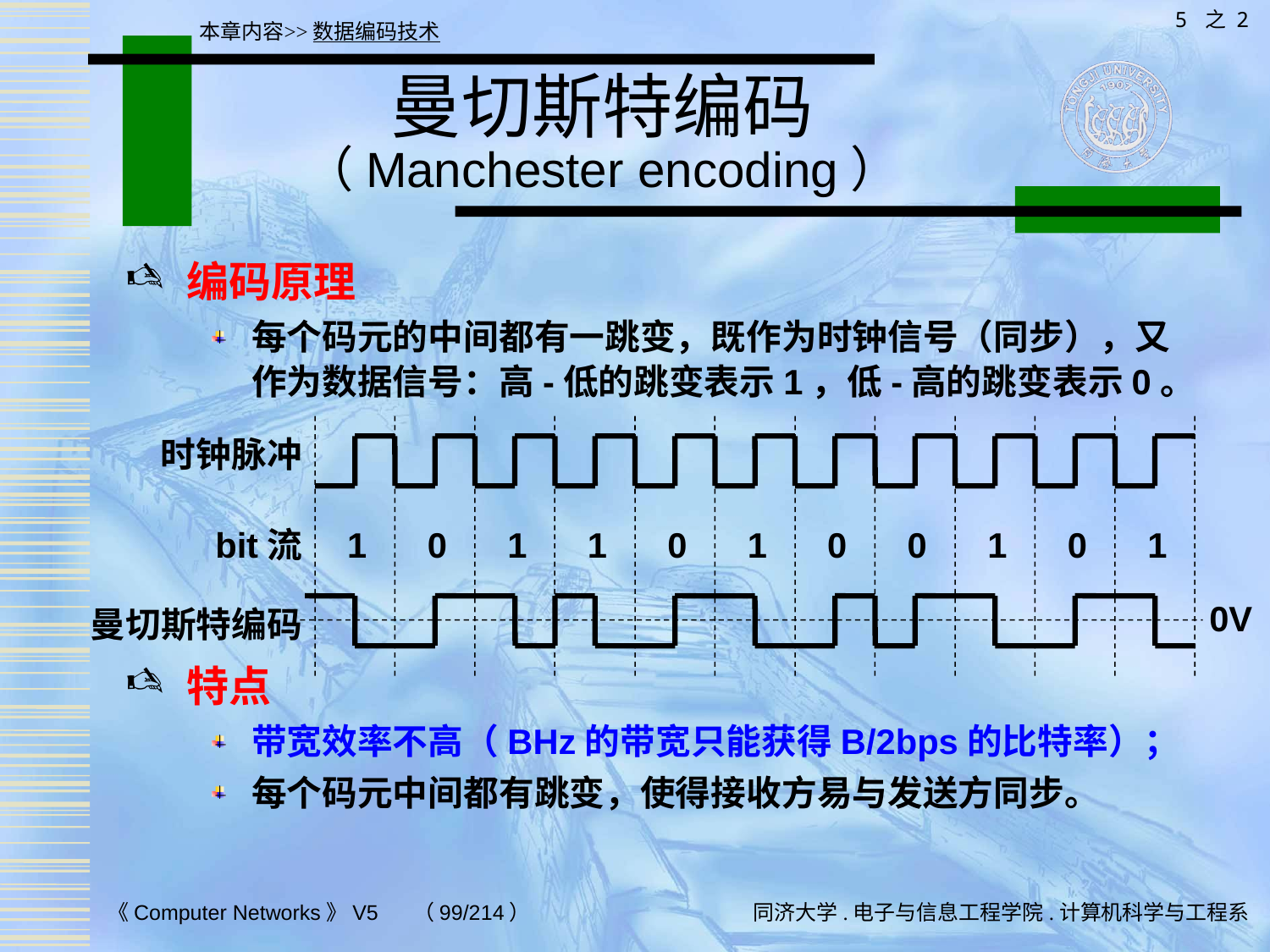

5 之 2
本章内容>>数据编码技术
# 曼切斯特编码 （Manchester encoding）
编码原理
每个码元的中间都有一跳变，既作为时钟信号（同步），又作为数据信号：高-低的跳变表示1，低-高的跳变表示0。

特点
带宽效率不高（BHz的带宽只能获得B/2bps的比特率）；
每个码元中间都有跳变，使得接收方易与发送方同步。

时钟脉冲

bit流
1
0
1
1
0
1
0
0
1
0
1
0V
曼切斯特编码